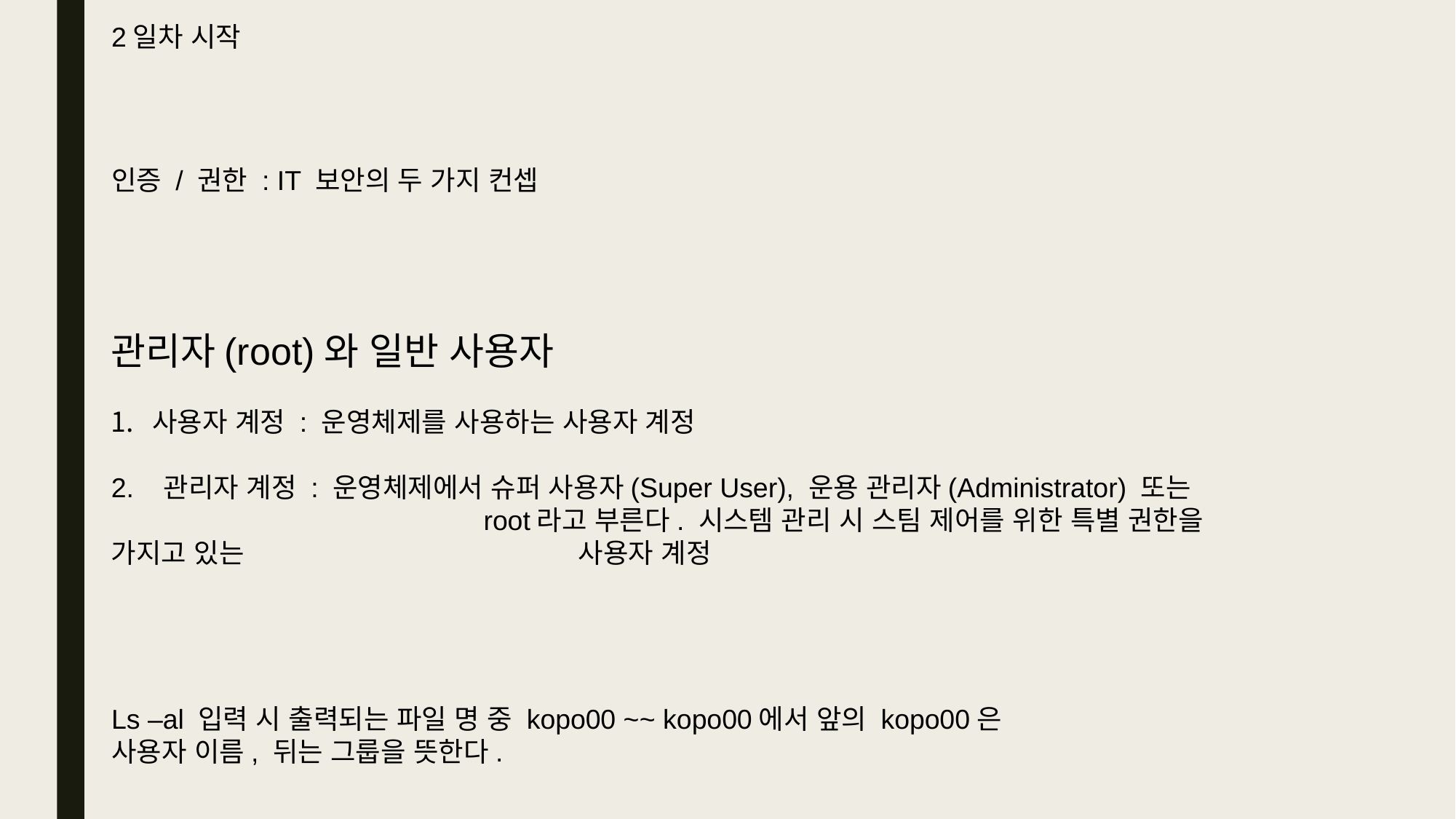

2일차 시작
인증 / 권한 : IT 보안의 두 가지 컨셉
관리자(root)와 일반 사용자

사용자 계정 : 운영체제를 사용하는 사용자 계정

2.   관리자 계정 : 운영체제에서 슈퍼 사용자(Super User), 운용 관리자(Administrator) 또는 				     root라고 부른다. 시스템 관리 시 스팀 제어를 위한 특별 권한을 가지고 있는 			    사용자 계정
Ls –al 입력 시 출력되는 파일 명 중 kopo00 ~~ kopo00에서 앞의 kopo00은 사용자 이름, 뒤는 그룹을 뜻한다.